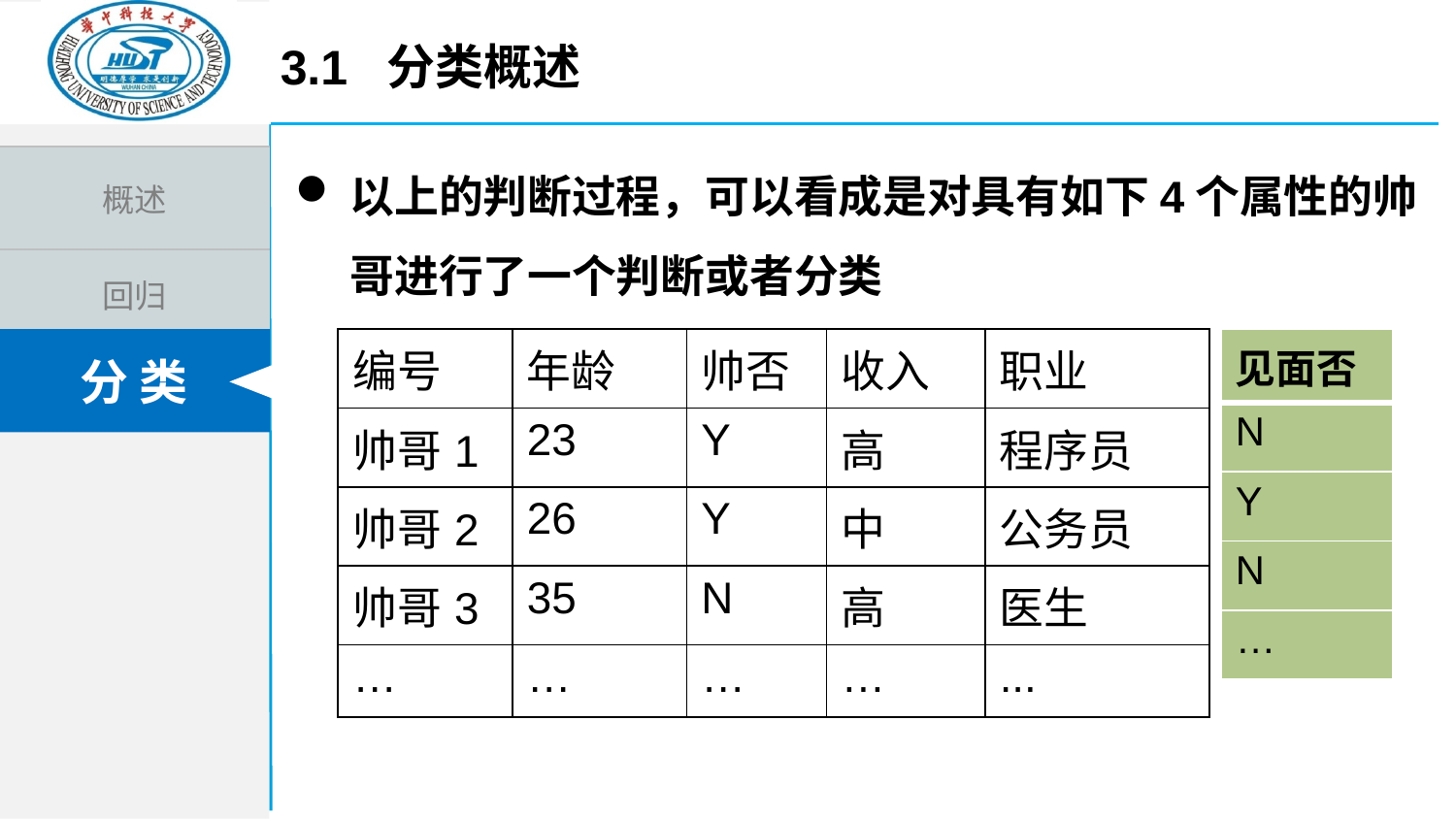

3.1  分类概述
以上的判断过程，可以看成是对具有如下4个属性的帅哥进行了一个判断或者分类
| 编号 | 年龄 | 帅否 | 收入 | 职业 |
| --- | --- | --- | --- | --- |
| 帅哥1 | 23 | Y | 高 | 程序员 |
| 帅哥2 | 26 | Y | 中 | 公务员 |
| 帅哥3 | 35 | N | 高 | 医生 |
| … | … | … | … | ... |
| 见面否 |
| --- |
| N |
| Y |
| N |
| … |